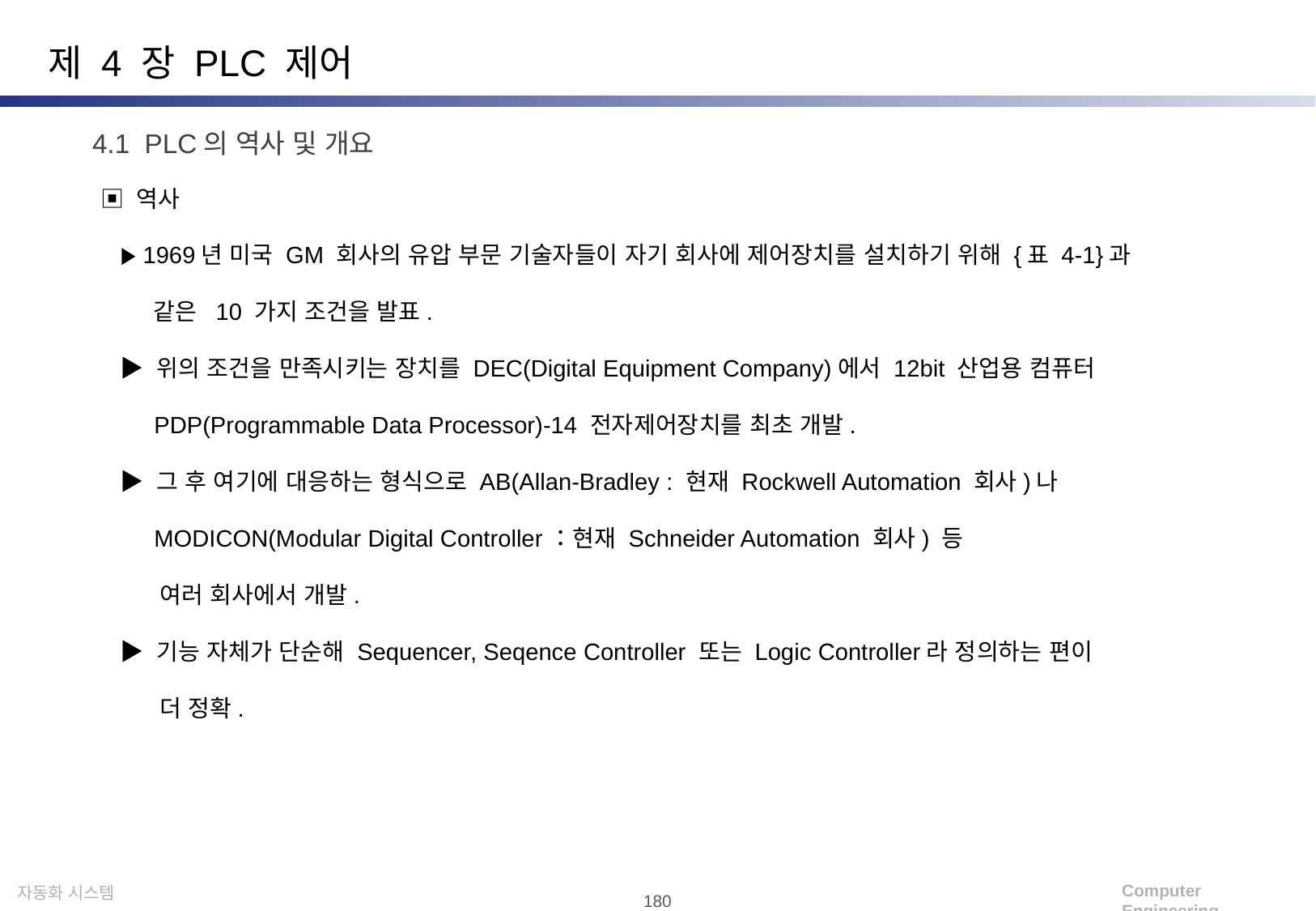

제 4 장 PLC 제어
4.1  PLC의 역사 및 개요
▣ 역사
   ▶ 1969년 미국 GM 회사의 유압 부문 기술자들이 자기 회사에 제어장치를 설치하기 위해 {표 4-1}과
       같은  10 가지 조건을 발표.
   ▶ 위의 조건을 만족시키는 장치를 DEC(Digital Equipment Company)에서 12bit 산업용 컴퓨터
        PDP(Programmable Data Processor)-14 전자제어장치를 최초 개발.
   ▶ 그 후 여기에 대응하는 형식으로 AB(Allan-Bradley : 현재 Rockwell Automation 회사)나
        MODICON(Modular Digital Controller：현재 Schneider Automation 회사) 등
        여러 회사에서 개발.
   ▶ 기능 자체가 단순해 Sequencer, Seqence Controller 또는 Logic Controller라 정의하는 편이
        더 정확.